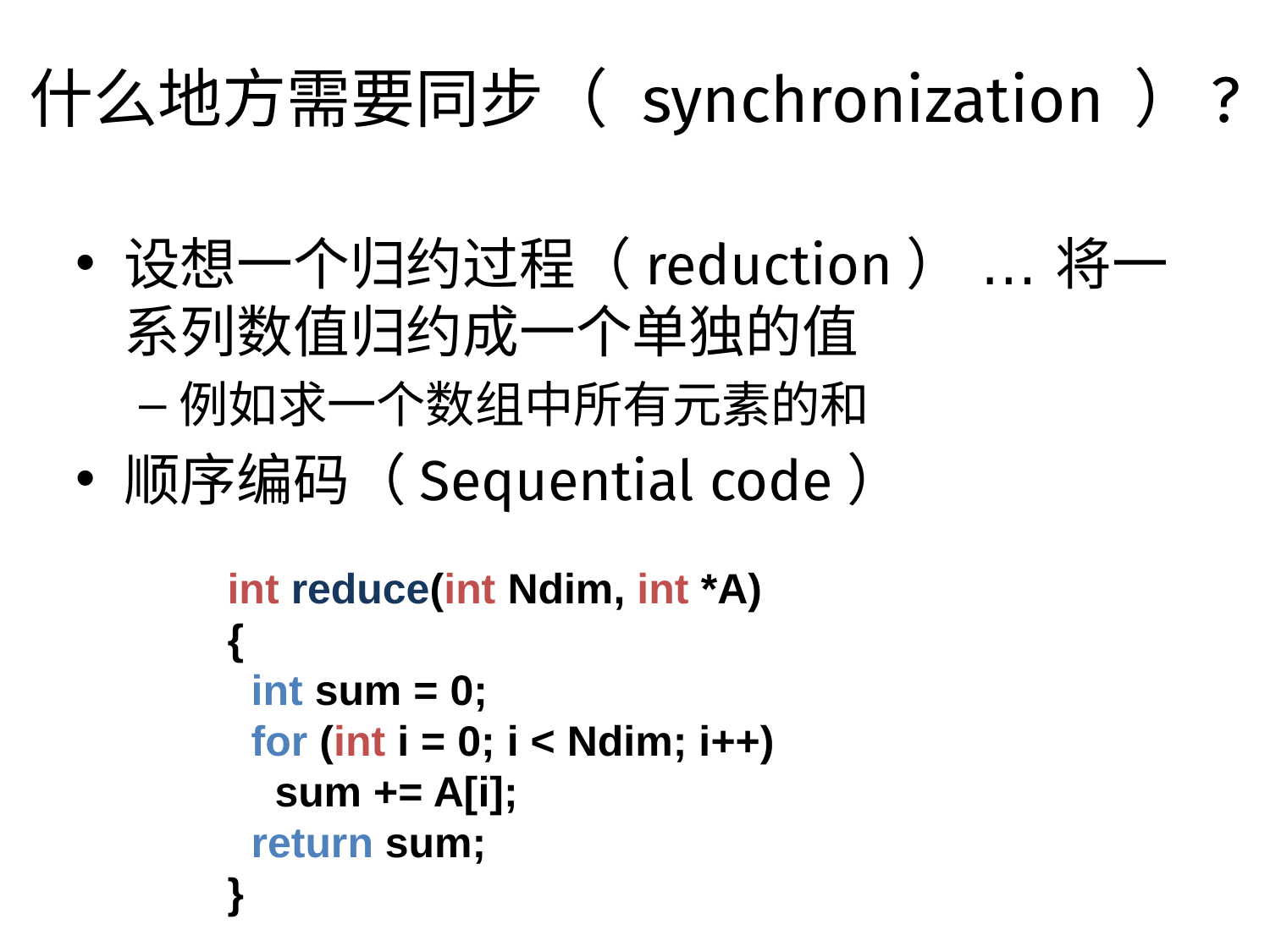

什么地方需要同步（ synchronization ）?
设想一个归约过程（reduction） … 将一系列数值归约成一个单独的值
例如求一个数组中所有元素的和
顺序编码（Sequential code）

int reduce(int Ndim, int *A)
{
  int sum = 0;
  for (int i = 0; i < Ndim; i++)
    sum += A[i];
  return sum;
}